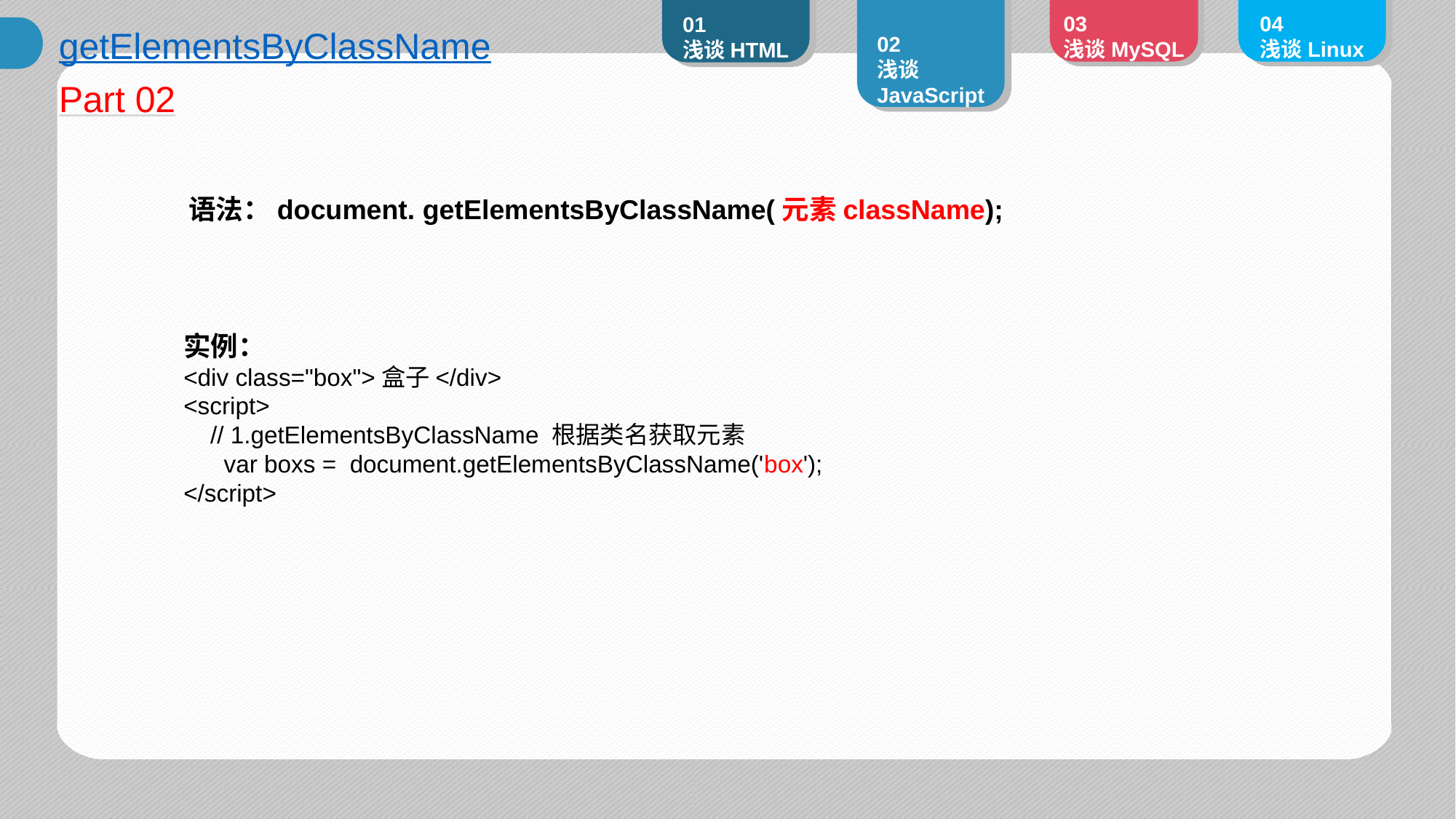

01
浅谈HTML
02
浅谈JavaScript
03
浅谈MySQL
04
浅谈Linux

getElementsByClassName
Part 02

语法：document. getElementsByClassName(元素className);
实例：
<div class="box">盒子</div>
<script>
    // 1.getElementsByClassName 根据类名获取元素
      var boxs =  document.getElementsByClassName('box');
</script>